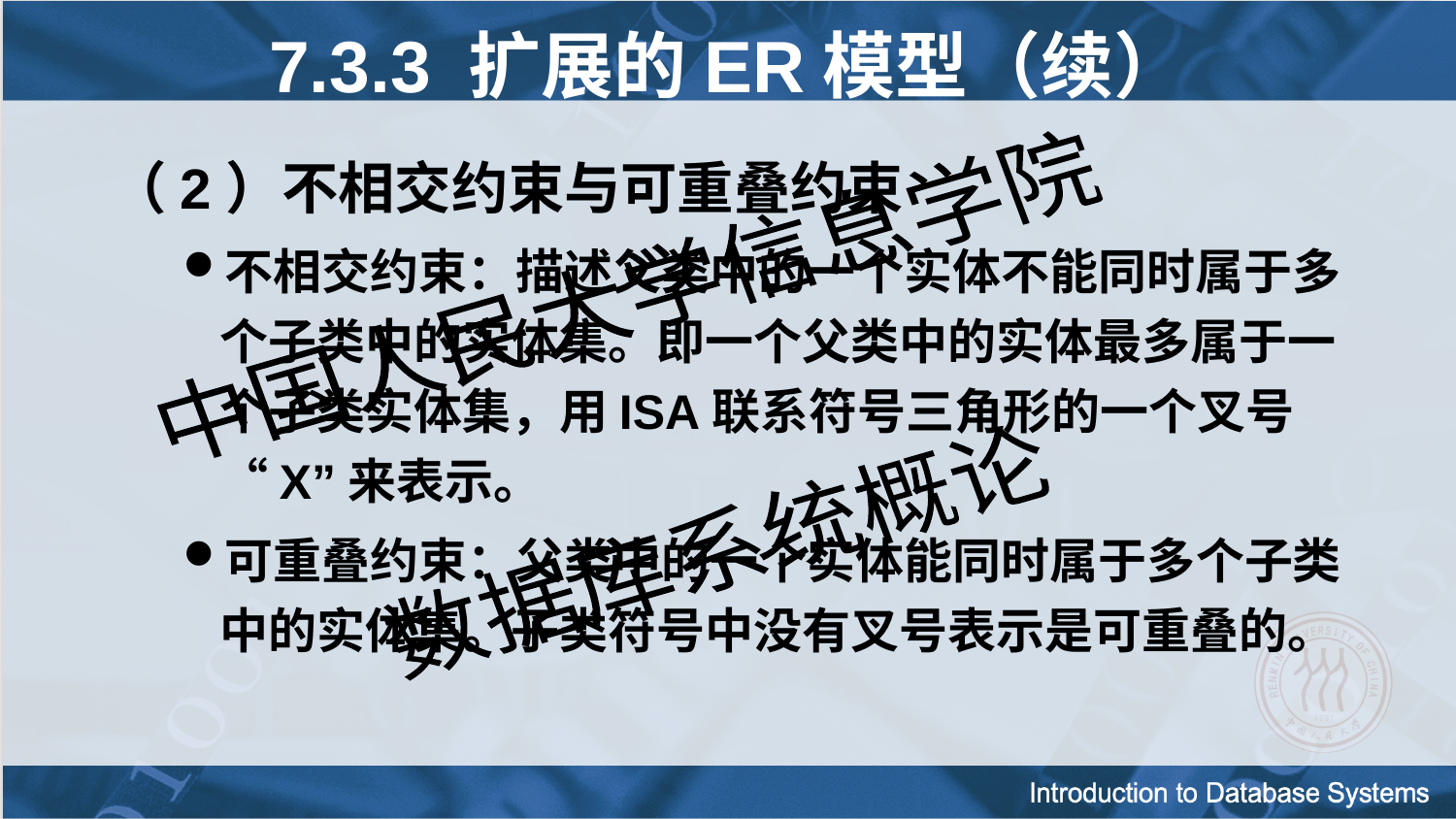

7.3.3 扩展的ER模型（续）
（2）不相交约束与可重叠约束
不相交约束：描述父类中的一个实体不能同时属于多个子类中的实体集。即一个父类中的实体最多属于一个子类实体集，用ISA联系符号三角形的一个叉号“X”来表示。
可重叠约束：父类中的一个实体能同时属于多个子类中的实体集。子类符号中没有叉号表示是可重叠的。